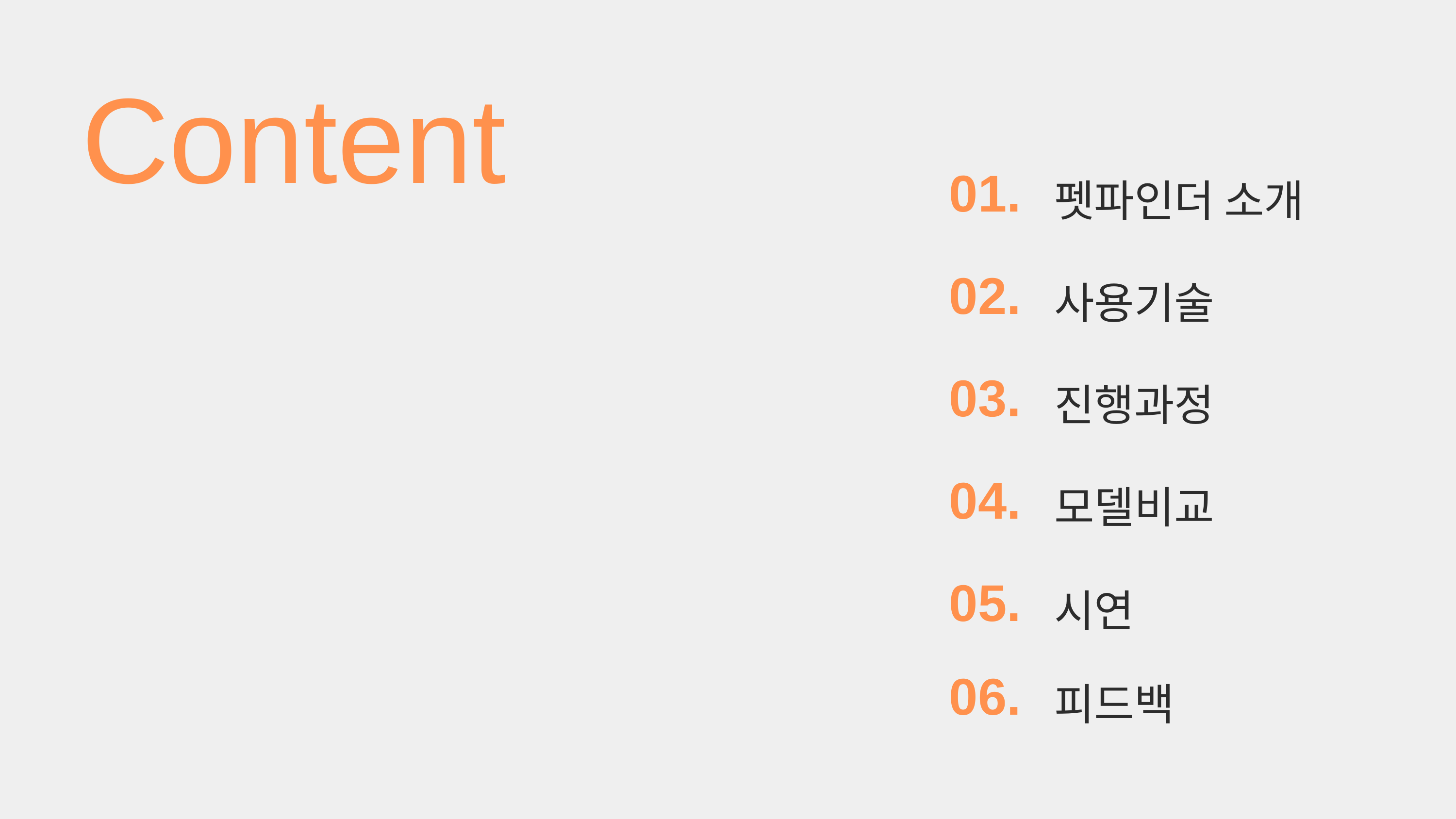

Content
01.
펫파인더 소개
02.
사용기술
03.
진행과정
04.
모델비교
05.
시연
06.
피드백